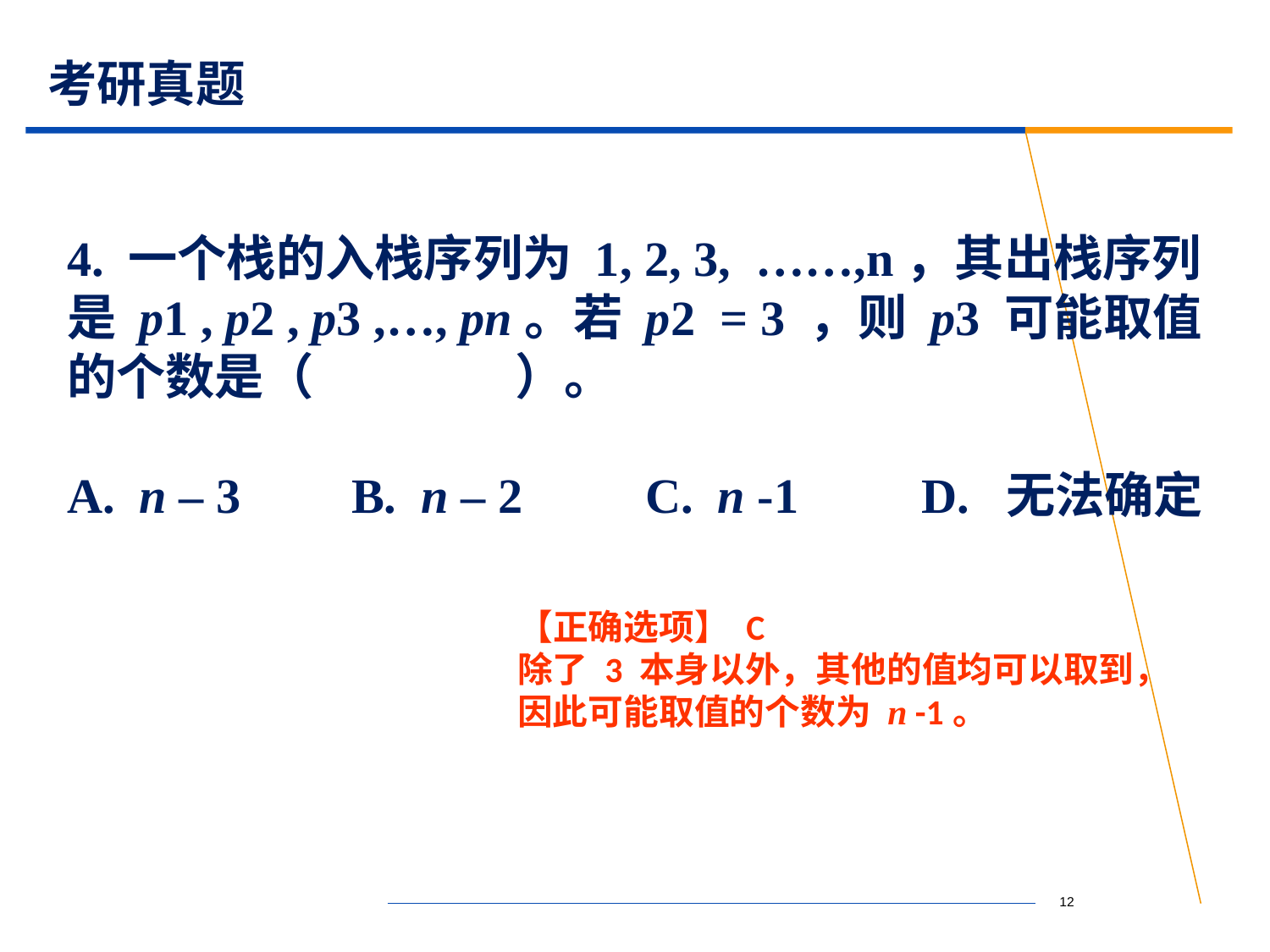

# 考研真题
4. 一个栈的入栈序列为 1, 2, 3,  ……,n，其出栈序列是 p1 , p2 , p3 ,…, pn。若 p2  = 3 ，则 p3 可能取值的个数是（                  ）。
A.  n – 3         B.  n – 2          C.  n -1          D.  无法确定
【正确选项】 C
除了 3 本身以外，其他的值均可以取到，因此可能取值的个数为 n -1。